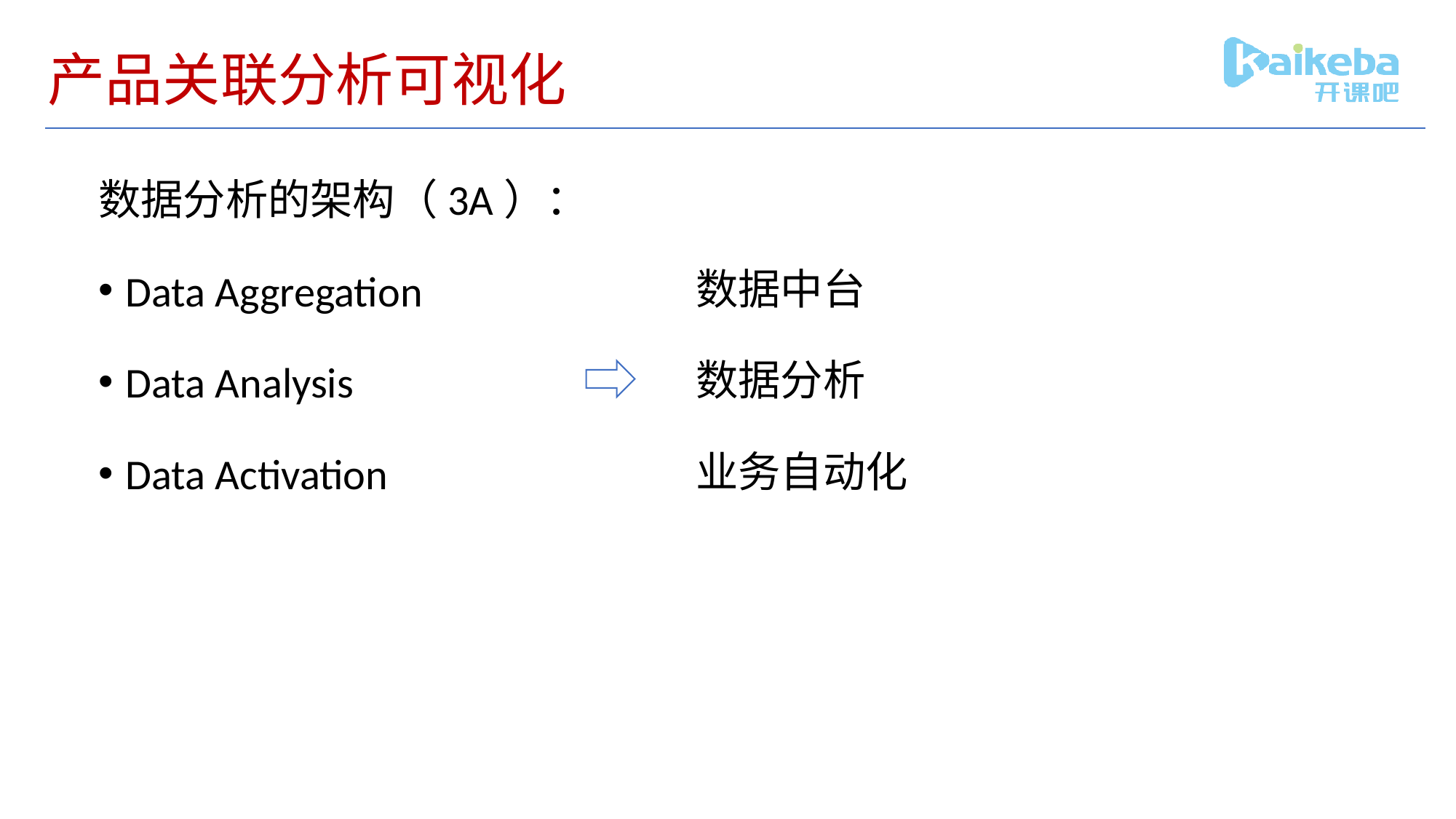

# 产品关联分析可视化
数据分析的架构（3A）：
Data Aggregation
Data Analysis
Data Activation
数据中台
数据分析
业务自动化